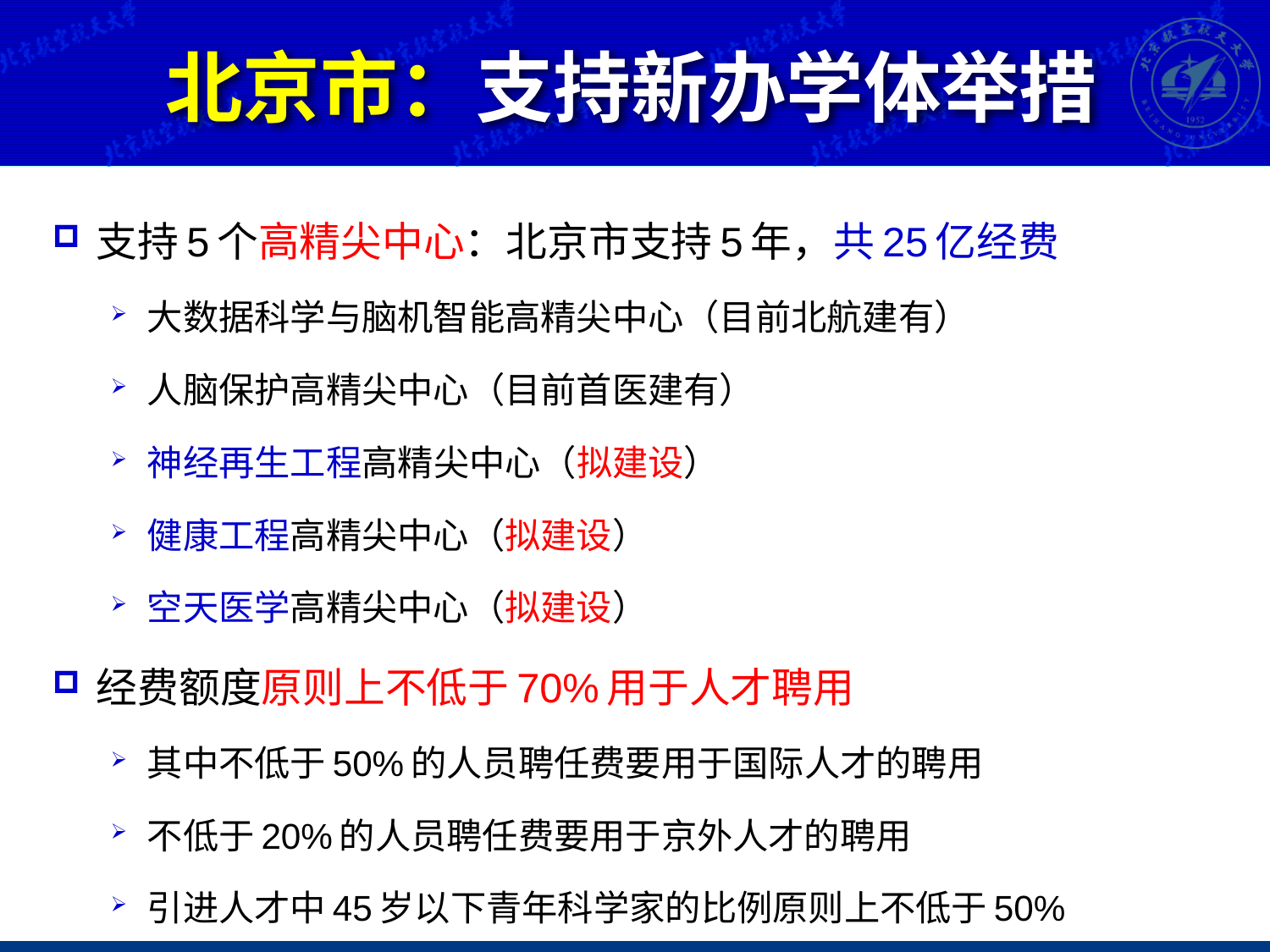

# 北京市：支持新办学体举措
支持5个高精尖中心：北京市支持5年，共25亿经费
大数据科学与脑机智能高精尖中心（目前北航建有）
人脑保护高精尖中心（目前首医建有）
神经再生工程高精尖中心（拟建设）
健康工程高精尖中心（拟建设）
空天医学高精尖中心（拟建设）
经费额度原则上不低于70%用于人才聘用
其中不低于50%的人员聘任费要用于国际人才的聘用
不低于20%的人员聘任费要用于京外人才的聘用
引进人才中45岁以下青年科学家的比例原则上不低于50%